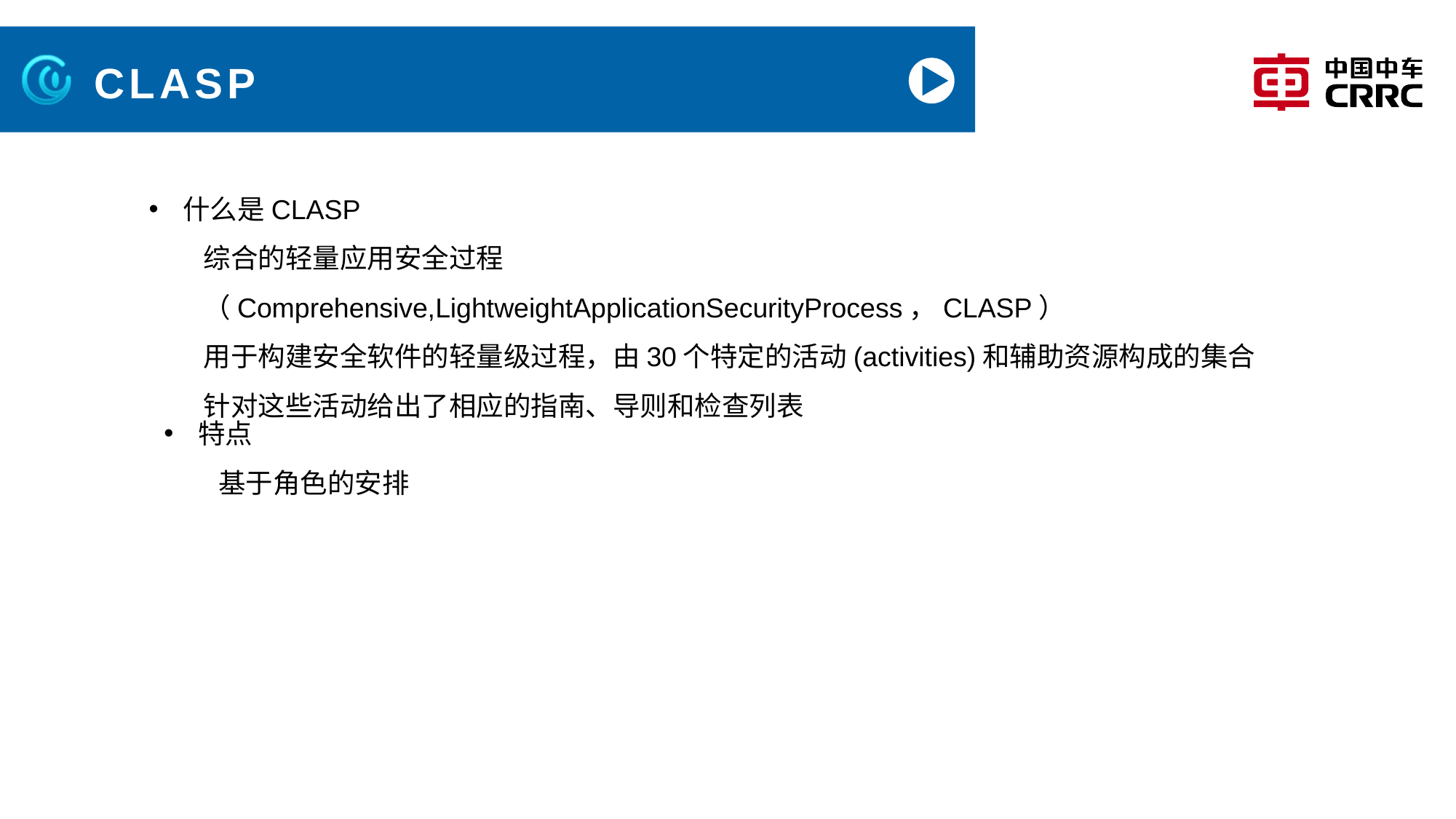

# CLASP
什么是CLASP
综合的轻量应用安全过程（Comprehensive,LightweightApplicationSecurityProcess，CLASP）
用于构建安全软件的轻量级过程，由30个特定的活动(activities)和辅助资源构成的集合
针对这些活动给出了相应的指南、导则和检查列表
特点
基于角色的安排
24